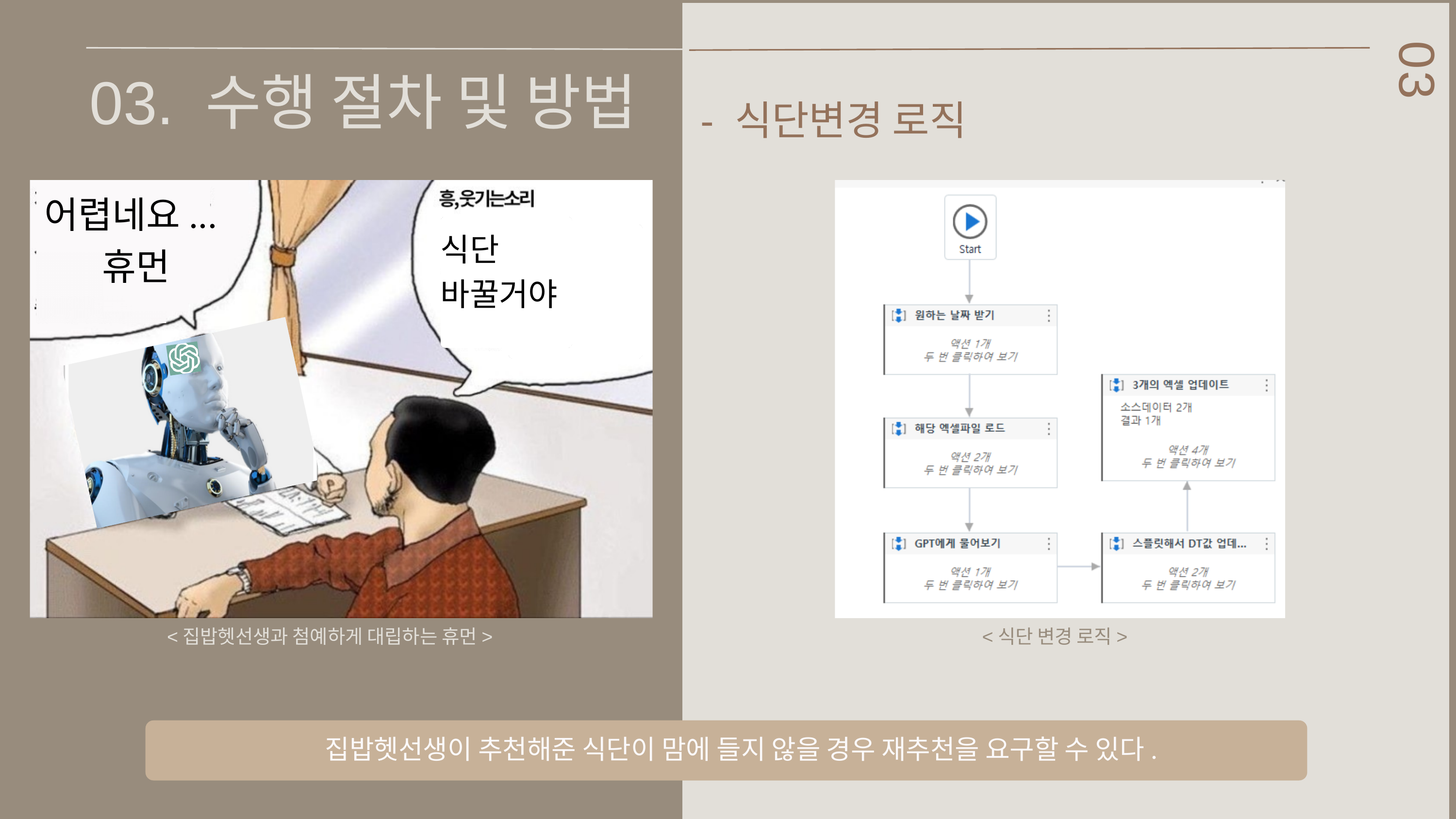

03. 수행 절차 및 방법
03
 - 식단변경 로직

어렵네요...
휴먼

식단
바꿀거야

<집밥헷선생과 첨예하게 대립하는 휴먼>
 <식단 변경 로직>

집밥헷선생이 추천해준 식단이 맘에 들지 않을 경우 재추천을 요구할 수 있다.